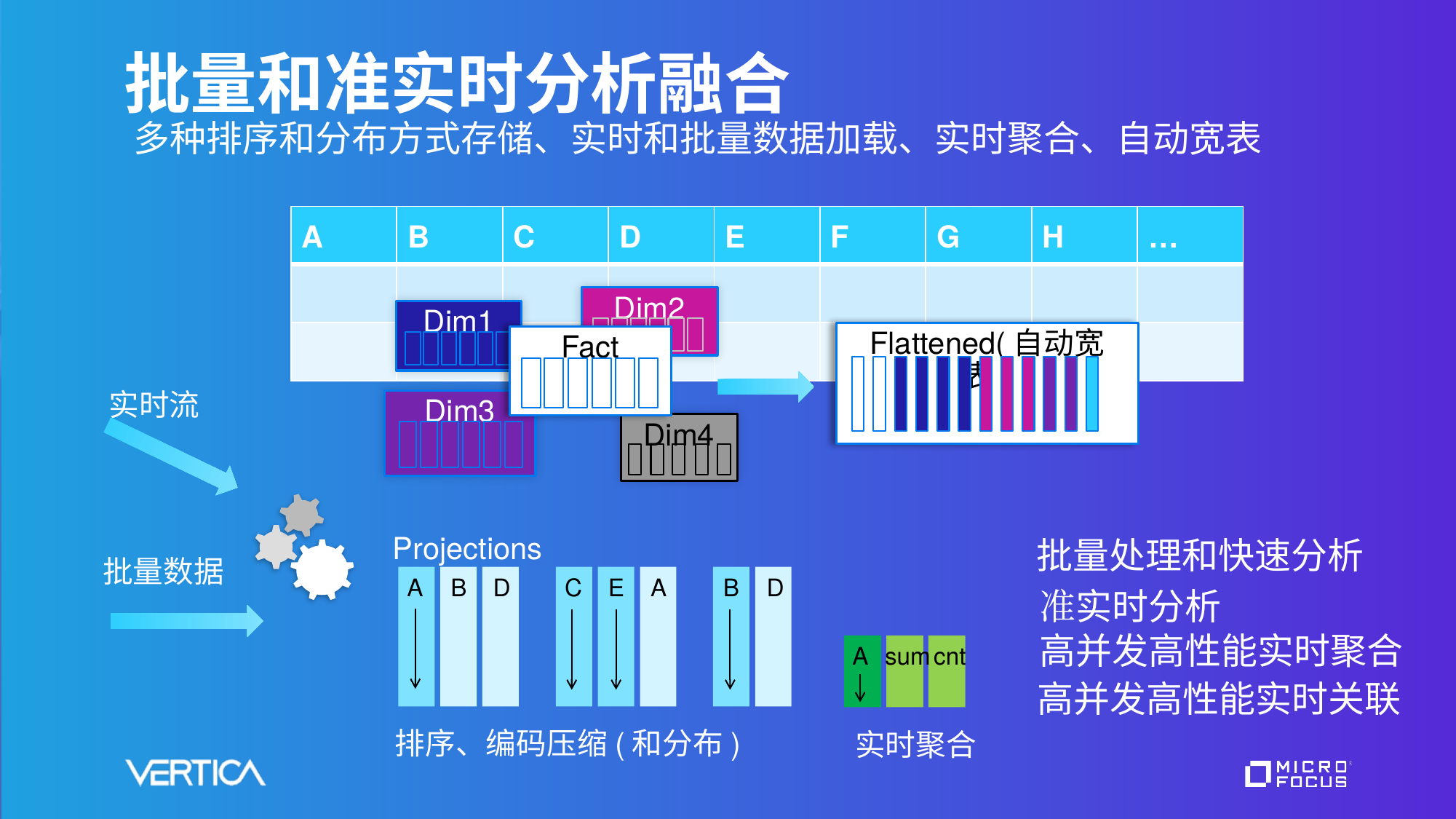

批量和准实时分析融合
多种排序和分布方式存储、实时和批量数据加载、实时聚合、自动宽表
| A | B | C | D | E | F | G | H | … |
| --- | --- | --- | --- | --- | --- | --- | --- | --- |
|  |  |  |  |  |  |  |  |  |
|  |  |  |  |  |  |  |  |  |
Dim2

Dim1

Flattened(自动宽表)

Fact

Dim3

Dim4

实时流

Projections
批量处理和快速分析
批量数据

A
B
D
C
E
A
B
D

准实时分析

高并发高性能实时聚合
A
sum
cnt

实时聚合
高并发高性能实时关联
排序、编码压缩(和分布)